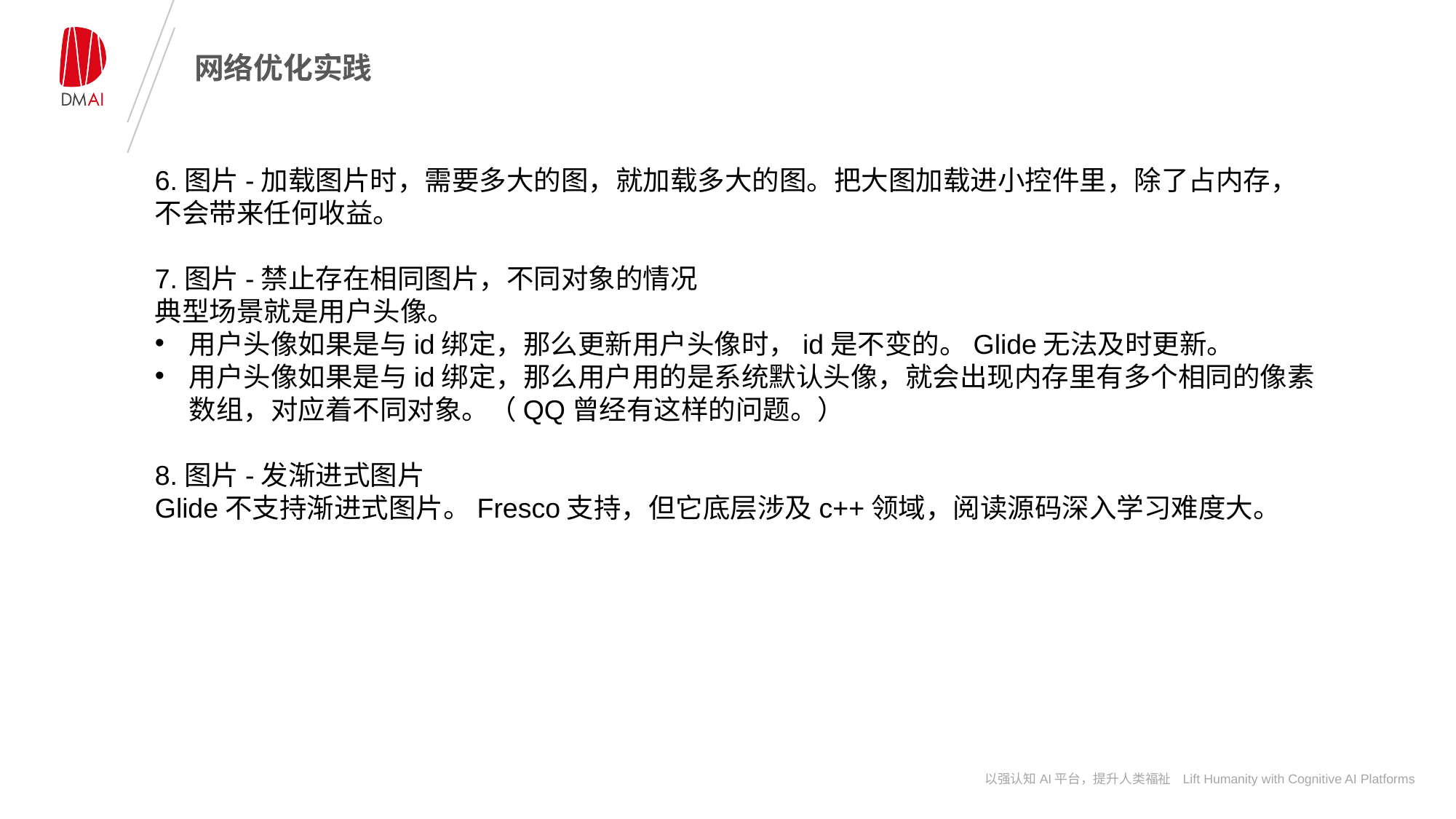

# 网络优化实践
6.图片-加载图片时，需要多大的图，就加载多大的图。把大图加载进小控件里，除了占内存，不会带来任何收益。

7.图片-禁止存在相同图片，不同对象的情况
典型场景就是用户头像。
用户头像如果是与id绑定，那么更新用户头像时，id是不变的。Glide无法及时更新。
用户头像如果是与id绑定，那么用户用的是系统默认头像，就会出现内存里有多个相同的像素数组，对应着不同对象。（QQ曾经有这样的问题。）

8.图片-发渐进式图片
Glide不支持渐进式图片。Fresco支持，但它底层涉及c++领域，阅读源码深入学习难度大。